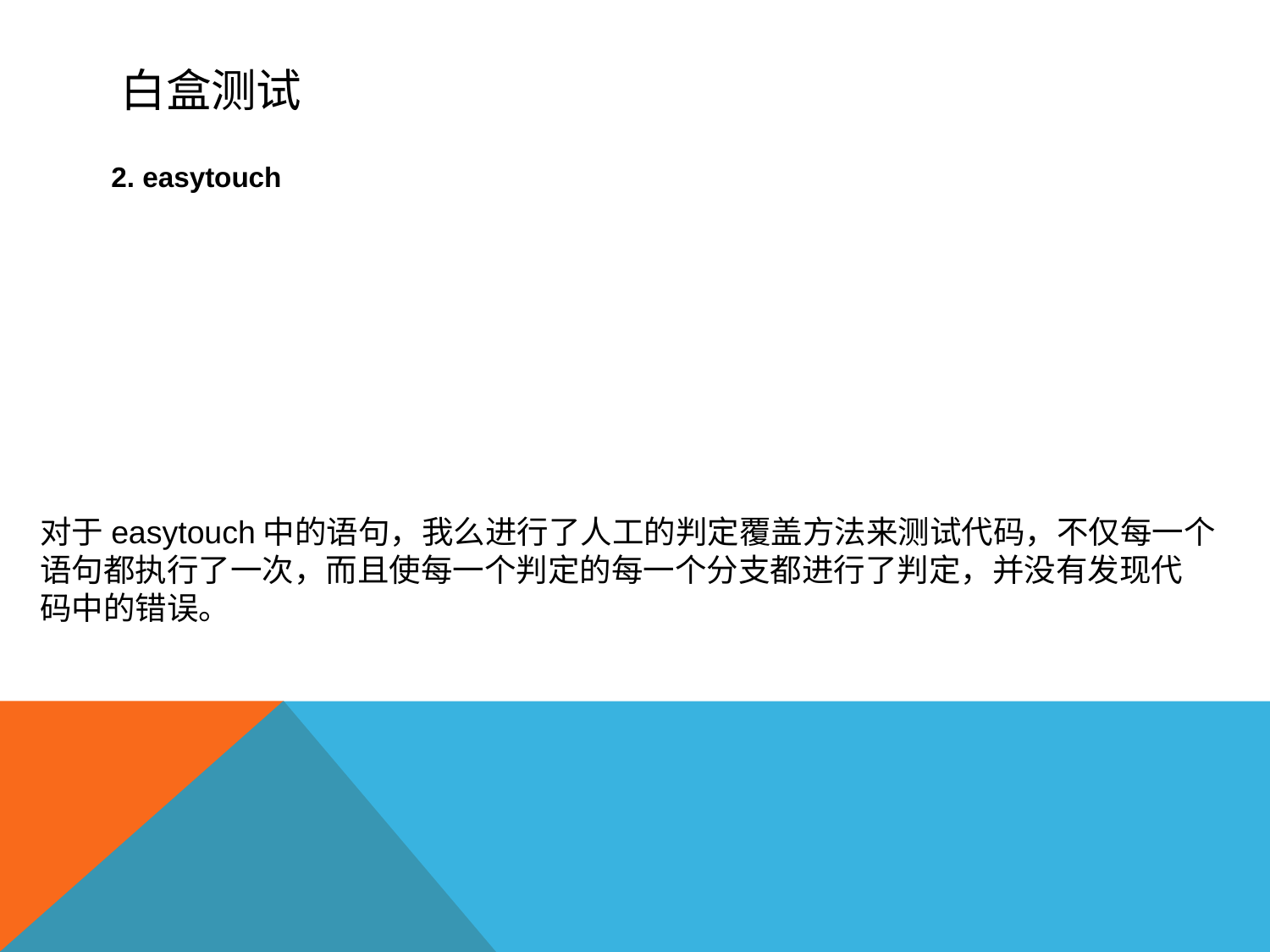

# 白盒测试
2. easytouch
对于easytouch中的语句，我么进行了人工的判定覆盖方法来测试代码，不仅每一个
语句都执行了一次，而且使每一个判定的每一个分支都进行了判定，并没有发现代
码中的错误。